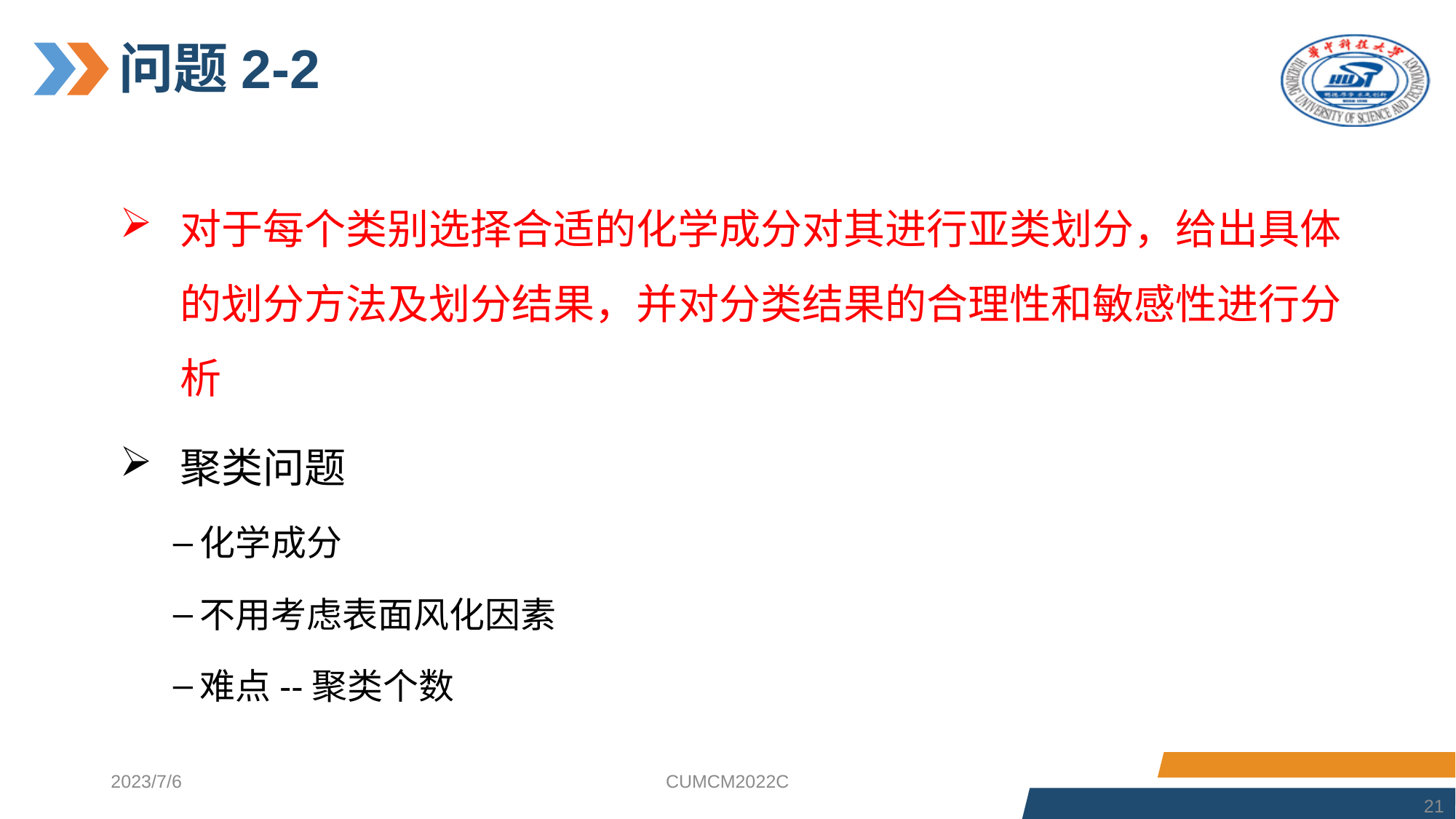

# 问题2-2
对于每个类别选择合适的化学成分对其进行亚类划分，给出具体的划分方法及划分结果，并对分类结果的合理性和敏感性进行分析
聚类问题
化学成分
不用考虑表面风化因素
难点--聚类个数
2023/7/6
CUMCM2022C
21